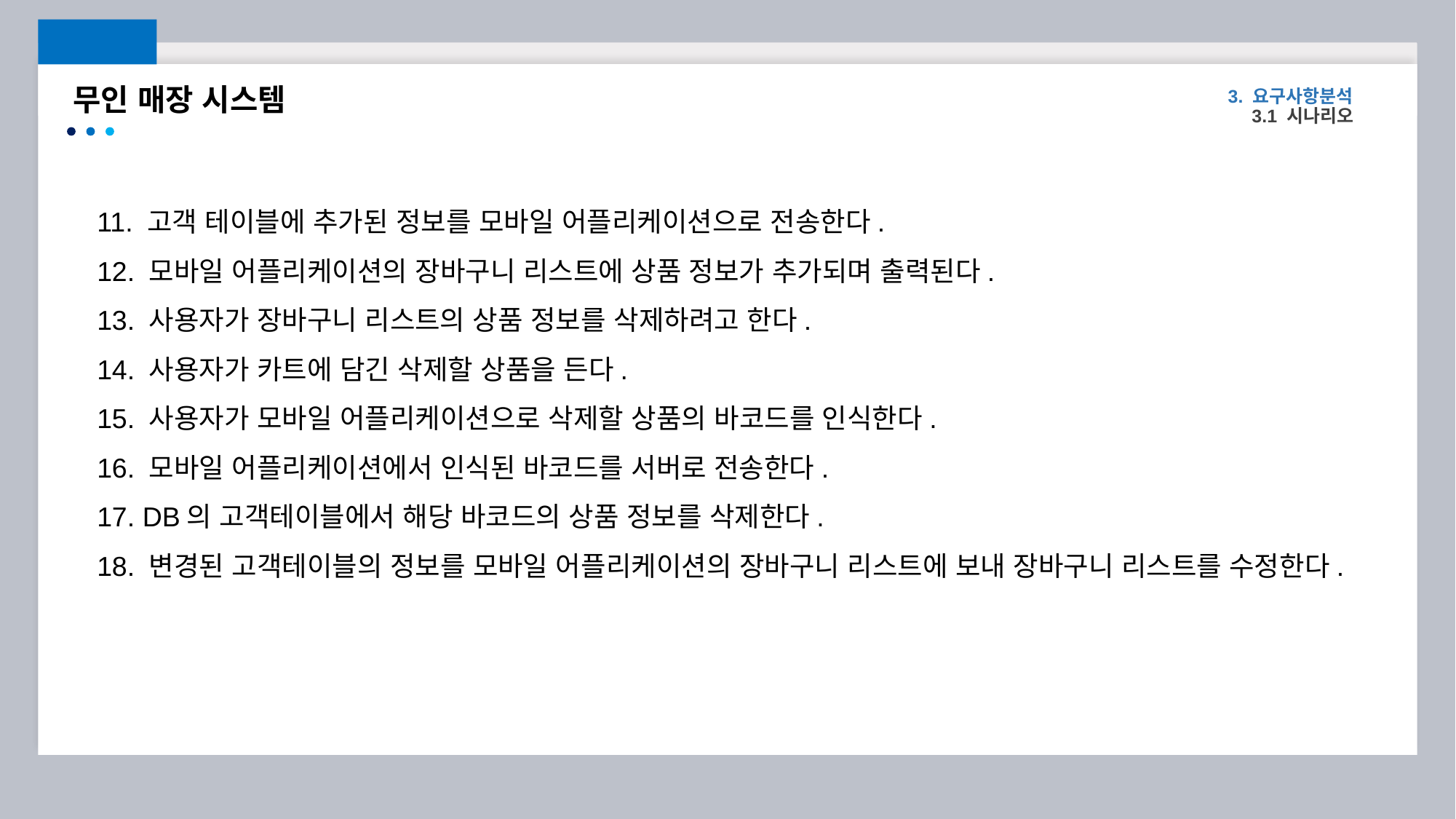

무인 매장 시스템
3. 요구사항분석
3.1 시나리오

11. 고객 테이블에 추가된 정보를 모바일 어플리케이션으로 전송한다.
12. 모바일 어플리케이션의 장바구니 리스트에 상품 정보가 추가되며 출력된다.
13. 사용자가 장바구니 리스트의 상품 정보를 삭제하려고 한다.
14. 사용자가 카트에 담긴 삭제할 상품을 든다.
15. 사용자가 모바일 어플리케이션으로 삭제할 상품의 바코드를 인식한다.
16. 모바일 어플리케이션에서 인식된 바코드를 서버로 전송한다.
17. DB의 고객테이블에서 해당 바코드의 상품 정보를 삭제한다.
18. 변경된 고객테이블의 정보를 모바일 어플리케이션의 장바구니 리스트에 보내 장바구니 리스트를 수정한다.